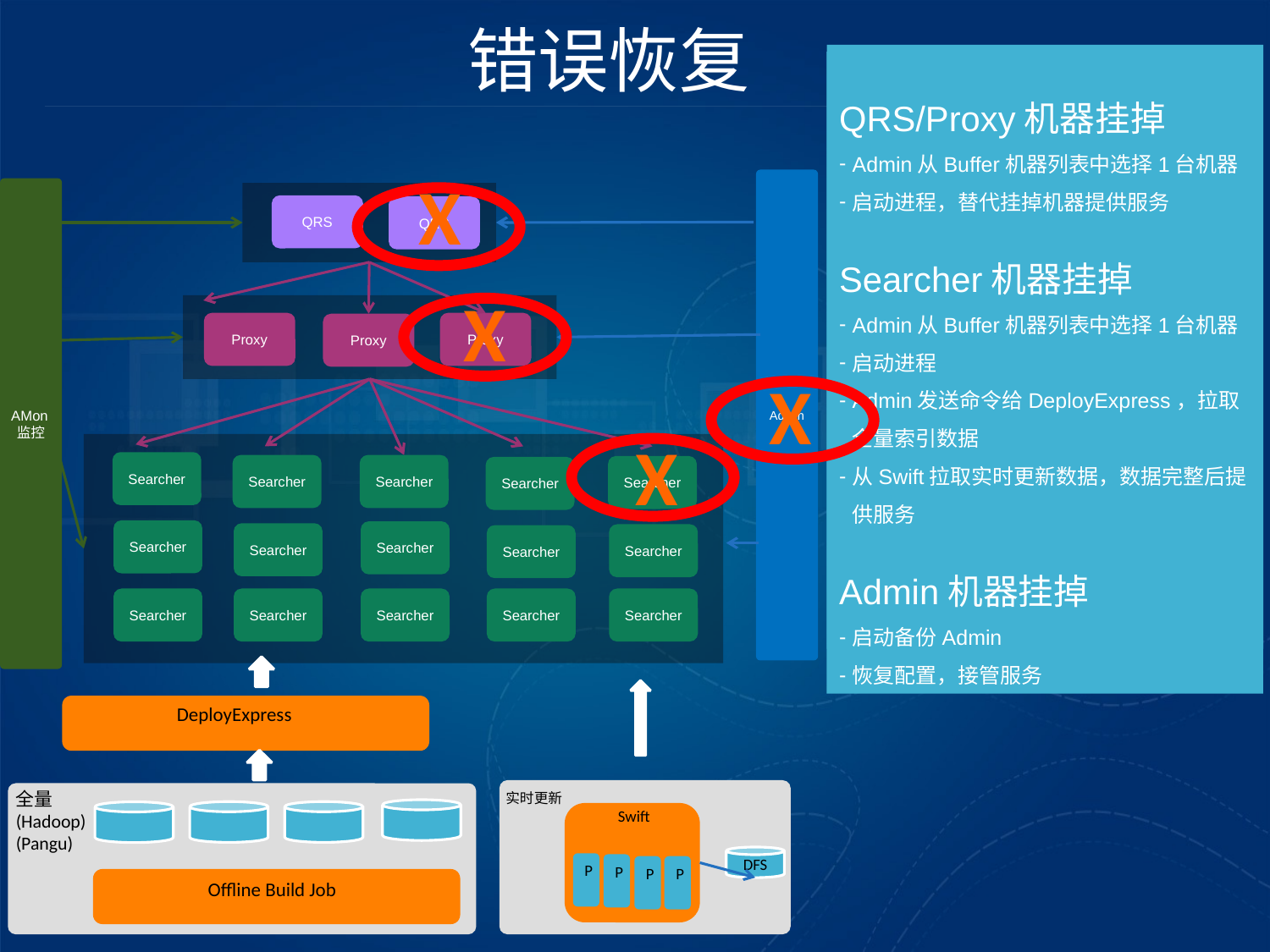

错误恢复
QRS/Proxy进程挂掉
心跳停止，Admin发现后自动屏蔽
进程自动重启，心跳恢复，Admin恢复服务

Searcher进程挂掉
心跳停止，Admin发现后自动屏蔽
进程自动重启，心跳恢复
重新向Swift拉取实时更新的文档
恢复服务

Admin进程挂掉
查询、数据更新服务正常
进程自动重启，配置恢复，心跳恢复，接管服务

QRS/Proxy机器挂掉
Admin从Buffer机器列表中选择1台机器
启动进程，替代挂掉机器提供服务

Searcher机器挂掉
Admin从Buffer机器列表中选择1台机器
启动进程
Admin发送命令给DeployExpress，拉取全量索引数据
从Swift拉取实时更新数据，数据完整后提供服务

Admin机器挂掉
启动备份Admin
恢复配置，接管服务
X
Admin
AMon监控

QRS
QRS

Proxy
Proxy
Proxy

Searcher
Searcher
Searcher
Searcher
Searcher
Searcher
Searcher
Searcher
Searcher
Searcher
Searcher
Searcher
Searcher
Searcher
Searcher

实时更新

Swift
P
P

P
P

DFS

X

X

X

DeployExpress

全量
(Hadoop)
(Pangu)

Offline Build Job